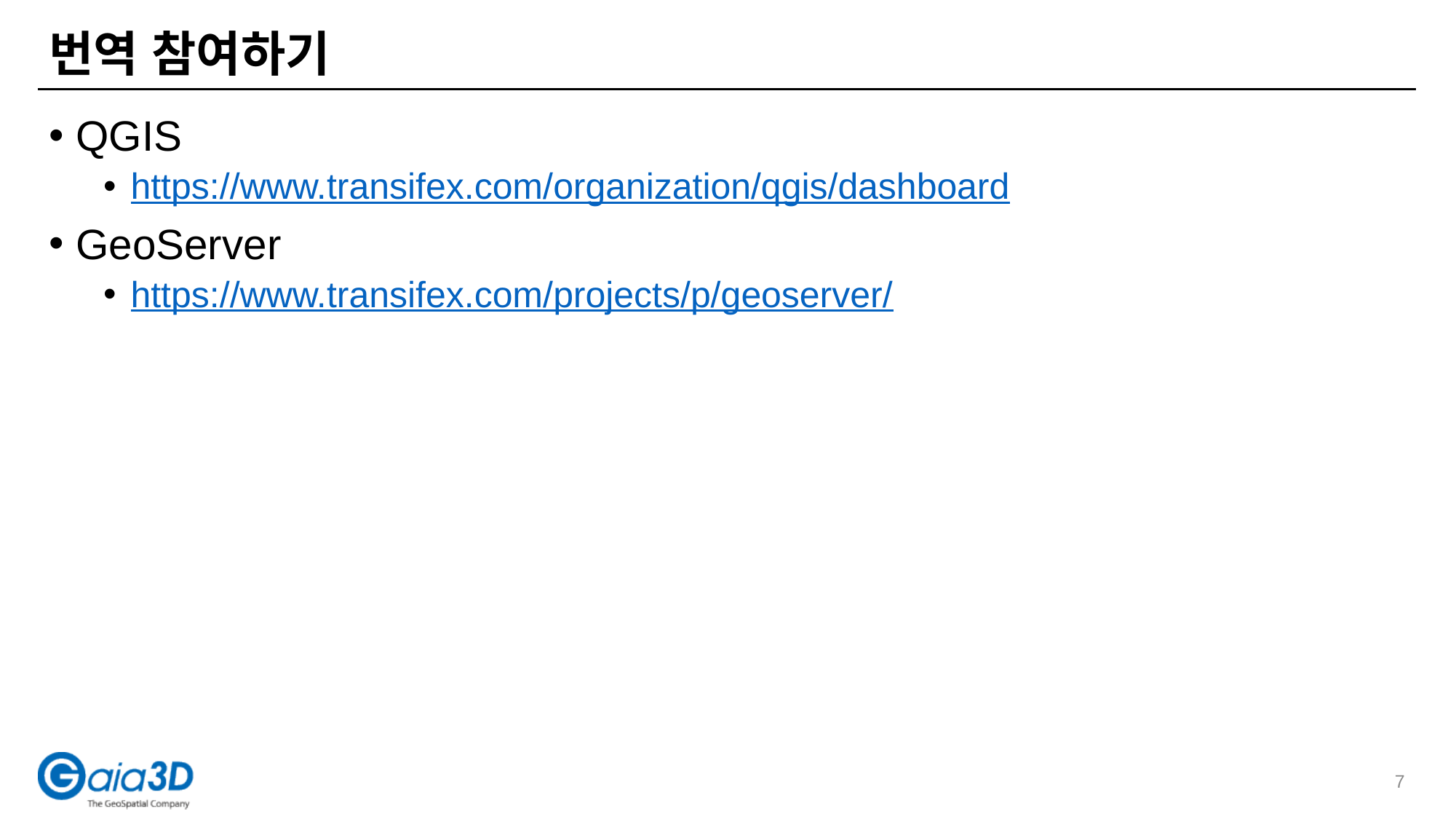

# 번역 참여하기
QGIS
https://www.transifex.com/organization/qgis/dashboard
GeoServer
https://www.transifex.com/projects/p/geoserver/
7